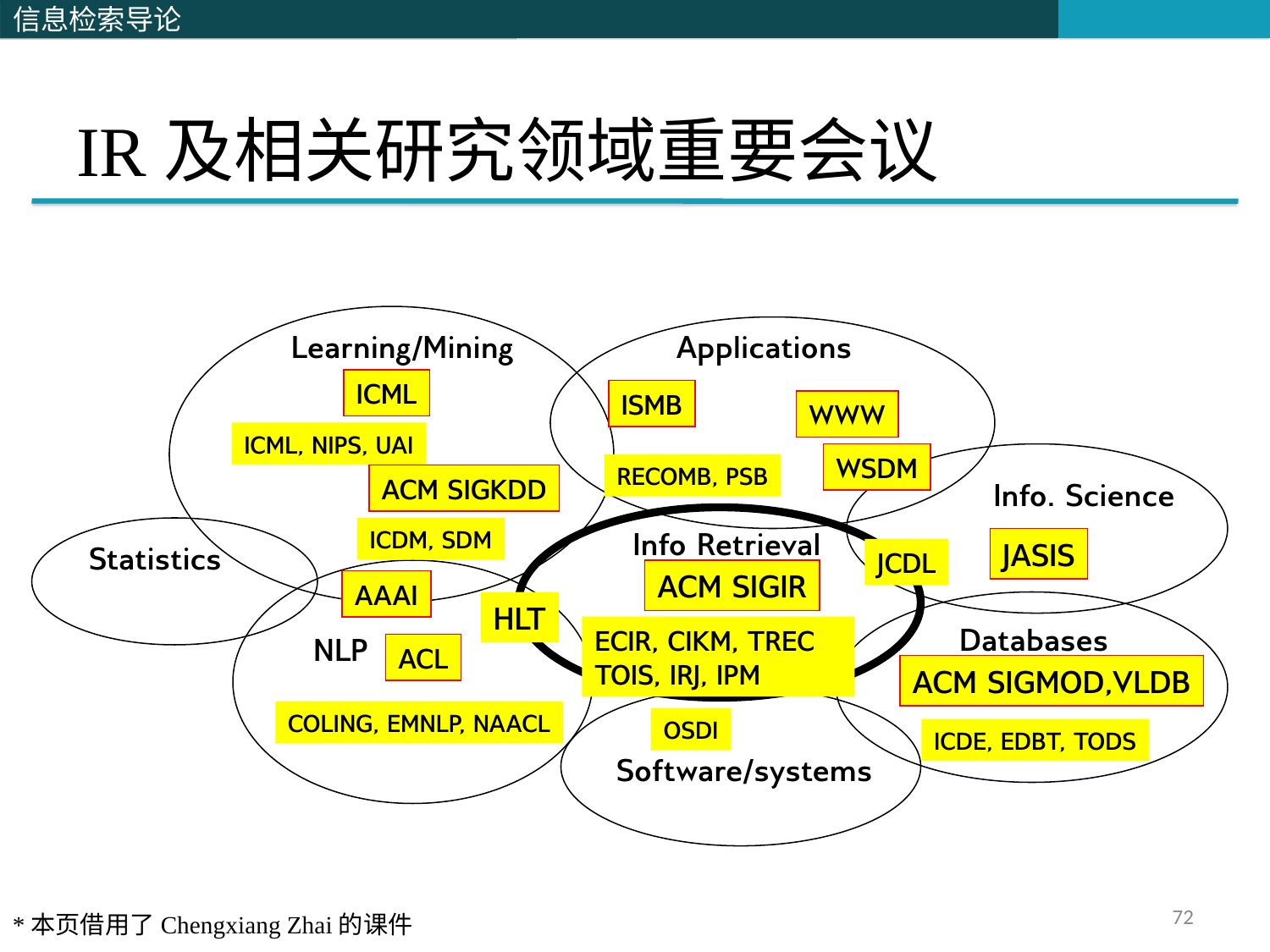

# IR及相关研究领域重要会议

Learning/Mining
Applications
ICML
ISMB
WWW
ICML, NIPS, UAI
WSDM

RECOMB, PSB
ACM SIGKDD
Info. Science

ICDM, SDM
Info Retrieval
JASIS
Statistics
JCDL

ACM SIGIR
AAAI
HLT

Databases
ECIR, CIKM, TREC
TOIS, IRJ, IPM
NLP
ACL
ACM SIGMOD,VLDB

COLING, EMNLP, NAACL
OSDI
ICDE, EDBT, TODS
Software/systems
72
*本页借用了Chengxiang Zhai的课件